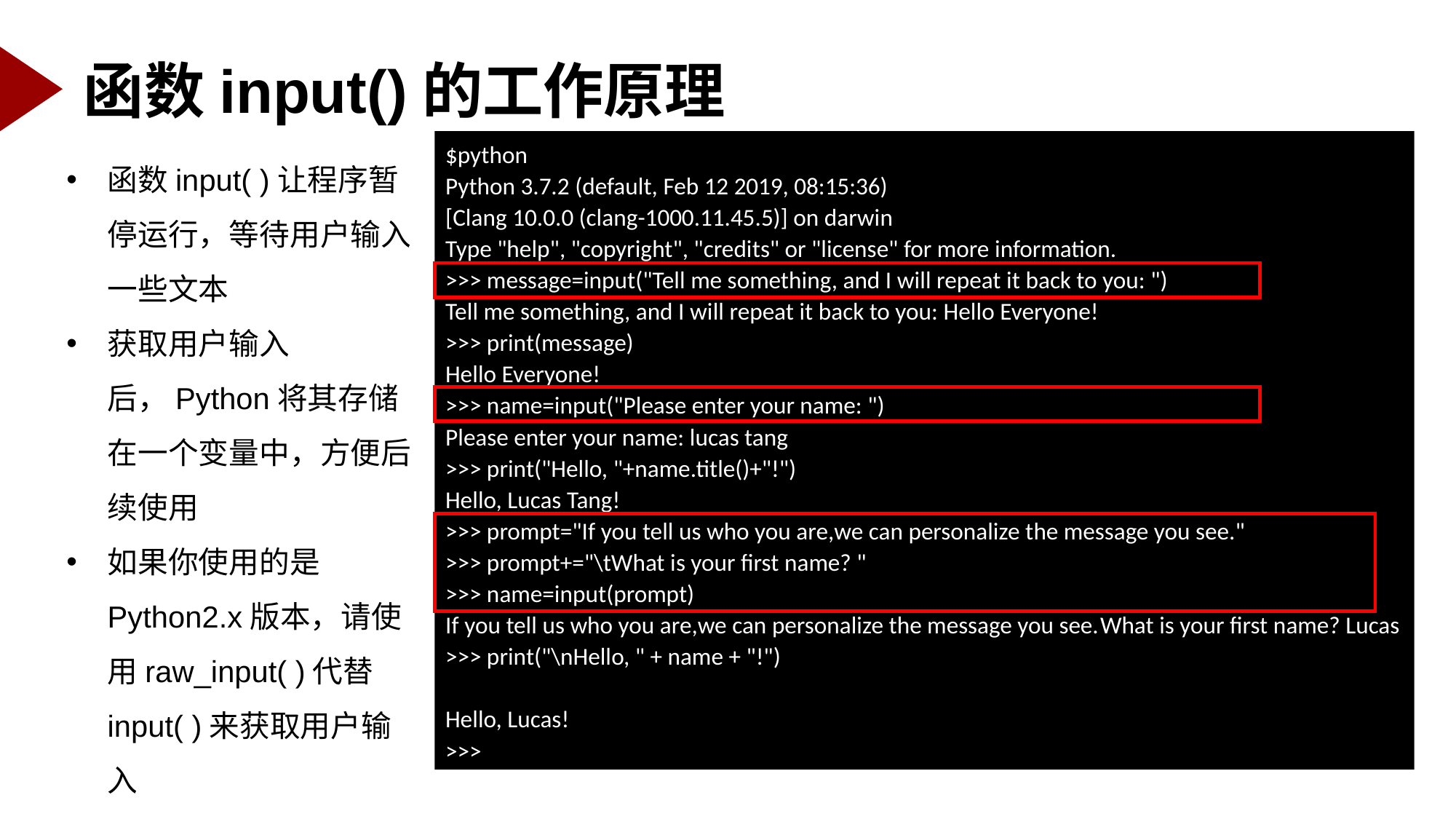

函数input()的工作原理

$python
Python 3.7.2 (default, Feb 12 2019, 08:15:36)
[Clang 10.0.0 (clang-1000.11.45.5)] on darwin
Type "help", "copyright", "credits" or "license" for more information.
>>> message=input("Tell me something, and I will repeat it back to you: ")
Tell me something, and I will repeat it back to you: Hello Everyone!
>>> print(message)
Hello Everyone!
>>> name=input("Please enter your name: ")
Please enter your name: lucas tang
>>> print("Hello, "+name.title()+"!")
Hello, Lucas Tang!
>>> prompt="If you tell us who you are,we can personalize the message you see."
>>> prompt+="\tWhat is your first name? "
>>> name=input(prompt)
If you tell us who you are,we can personalize the message you see.	What is your first name? Lucas
>>> print("\nHello, " + name + "!")

Hello, Lucas!
>>>
函数input( )让程序暂停运行，等待用户输入一些文本
获取用户输入后，Python将其存储在一个变量中，方便后续使用
如果你使用的是Python2.x版本，请使用raw_input( )代替input( )来获取用户输入